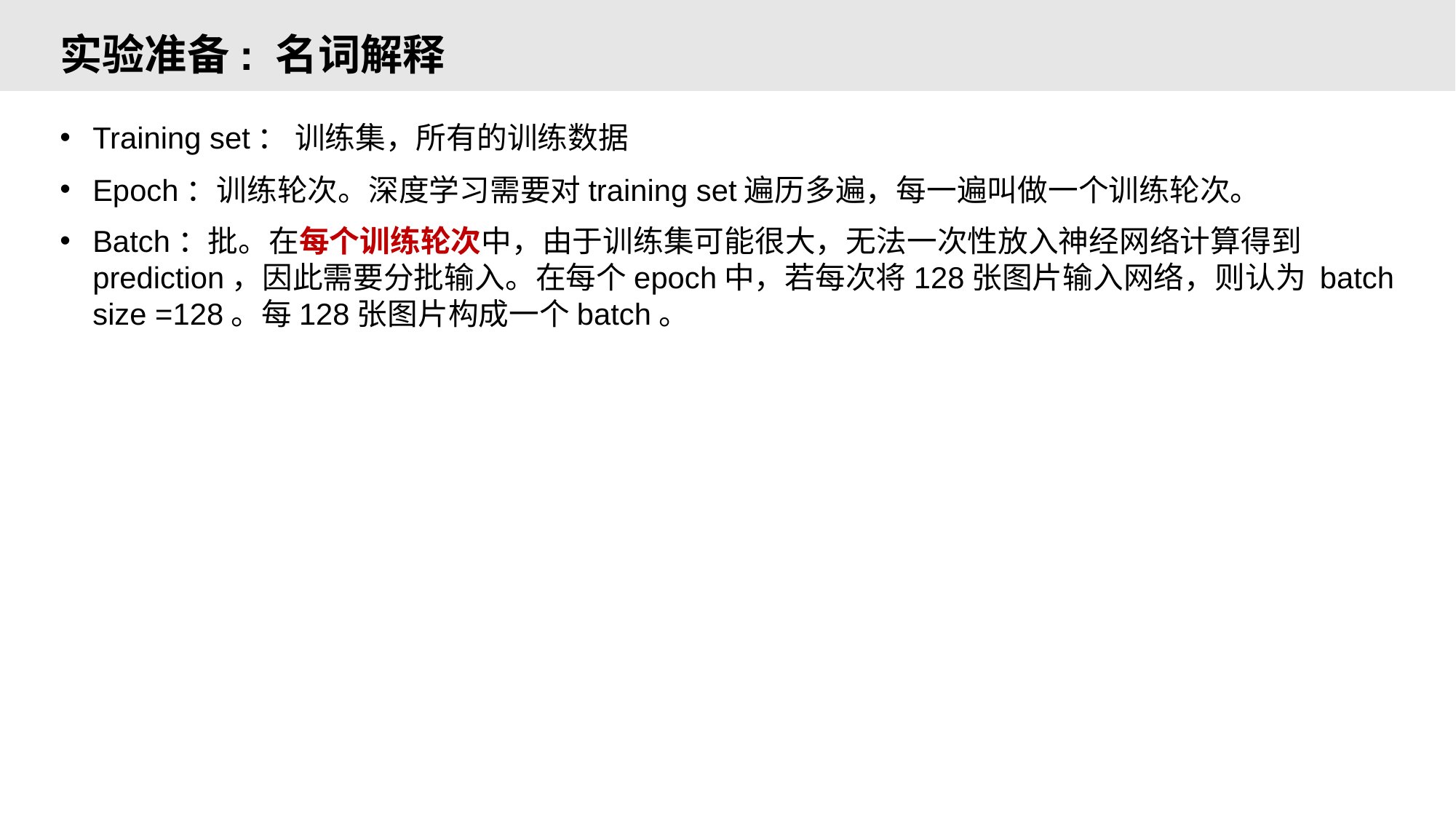

# 实验准备: 名词解释
Training set： 训练集，所有的训练数据
Epoch：训练轮次。深度学习需要对training set遍历多遍，每一遍叫做一个训练轮次。
Batch：批。在每个训练轮次中，由于训练集可能很大，无法一次性放入神经网络计算得到prediction，因此需要分批输入。在每个epoch中，若每次将128张图片输入网络，则认为 batch size =128。每128张图片构成一个batch。
11